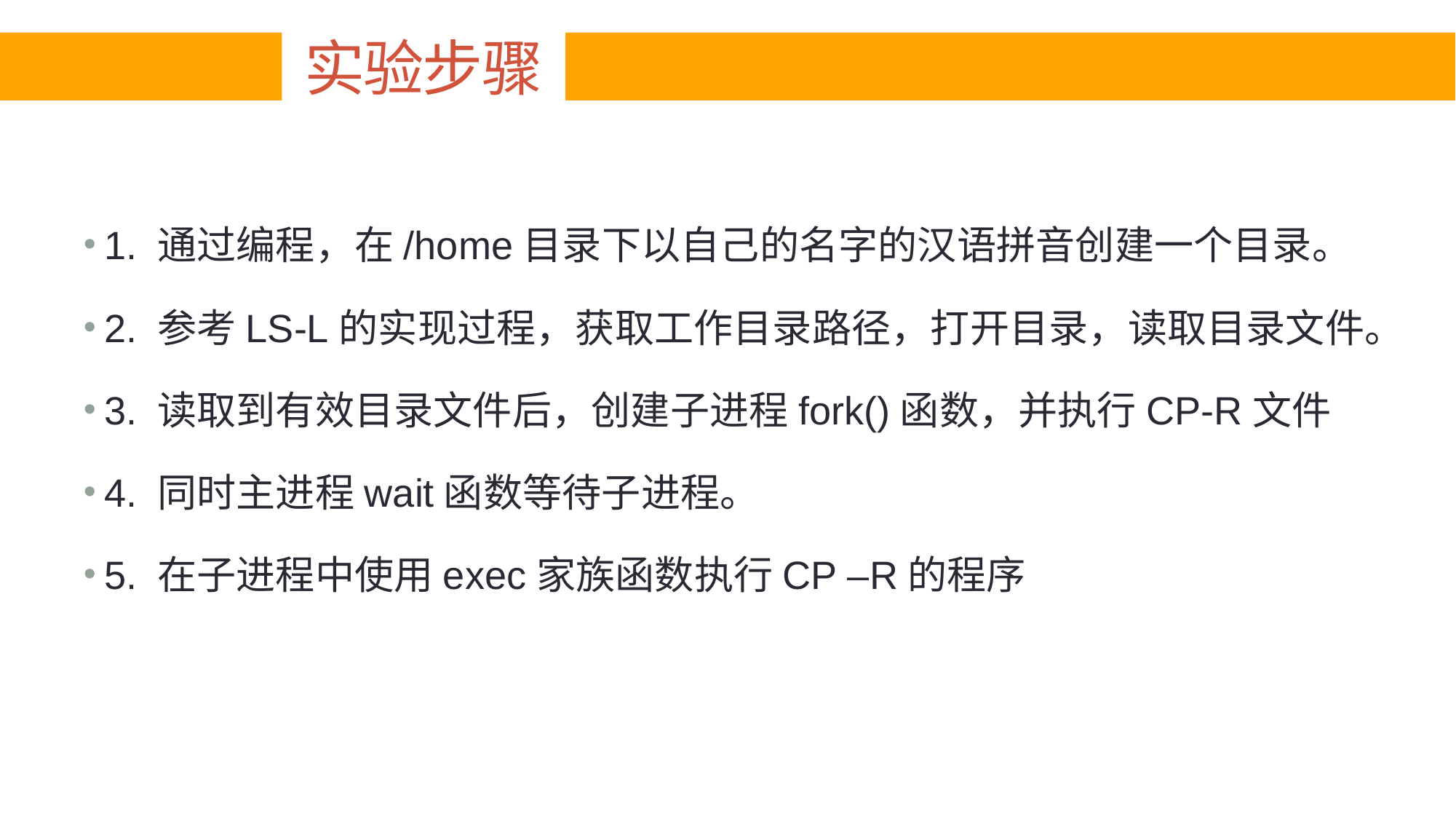

# 实验步骤

1. 通过编程，在/home目录下以自己的名字的汉语拼音创建一个目录。
2. 参考LS-L的实现过程，获取工作目录路径，打开目录，读取目录文件。
3. 读取到有效目录文件后，创建子进程fork()函数，并执行CP-R文件
4. 同时主进程wait函数等待子进程。
5. 在子进程中使用exec家族函数执行CP –R的程序